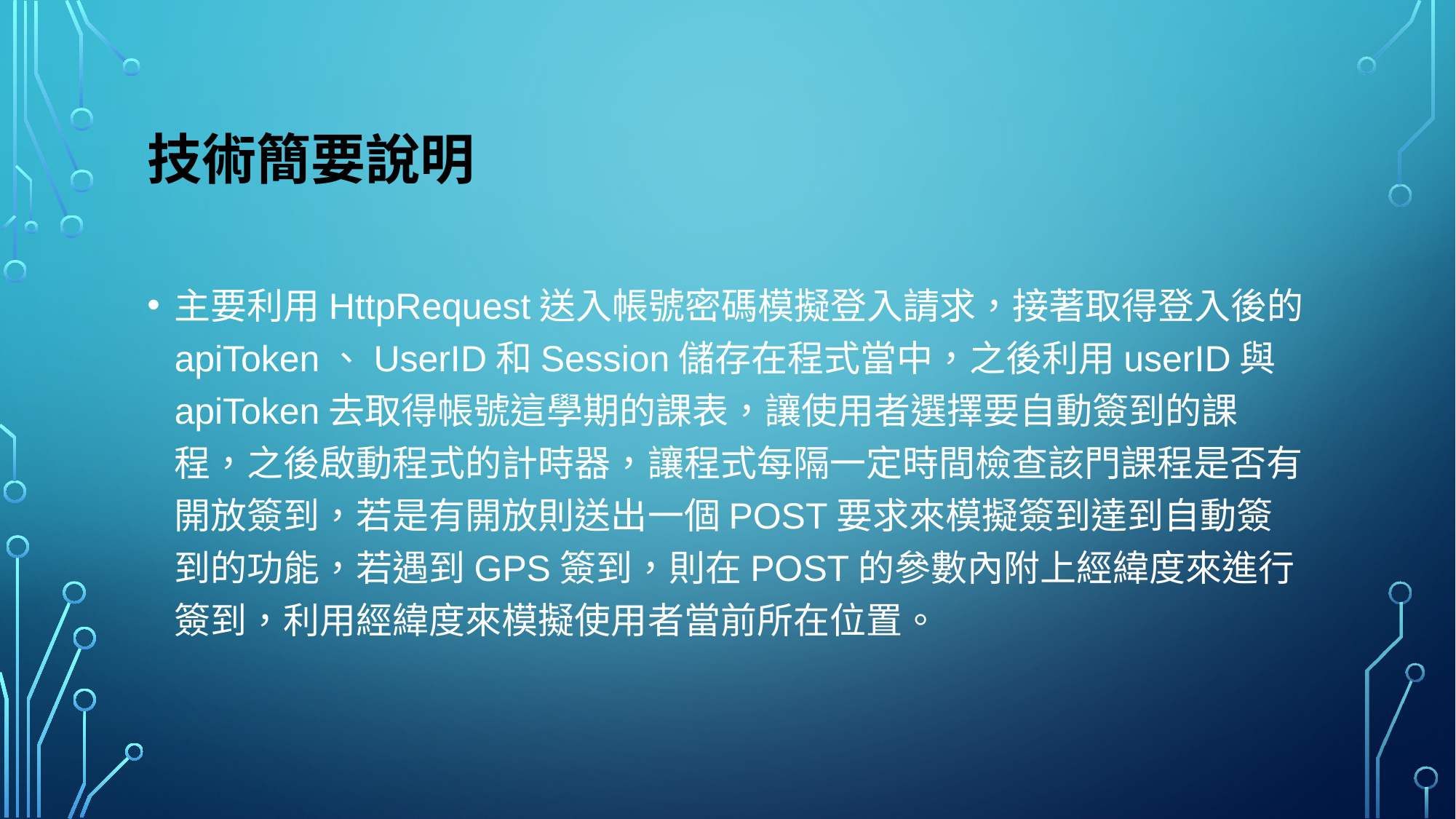

# 技術簡要說明
主要利用HttpRequest送入帳號密碼模擬登入請求，接著取得登入後的apiToken、UserID和Session儲存在程式當中，之後利用userID與apiToken去取得帳號這學期的課表，讓使用者選擇要自動簽到的課程，之後啟動程式的計時器，讓程式每隔一定時間檢查該門課程是否有開放簽到，若是有開放則送出一個POST要求來模擬簽到達到自動簽到的功能，若遇到GPS簽到，則在POST的參數內附上經緯度來進行簽到，利用經緯度來模擬使用者當前所在位置。